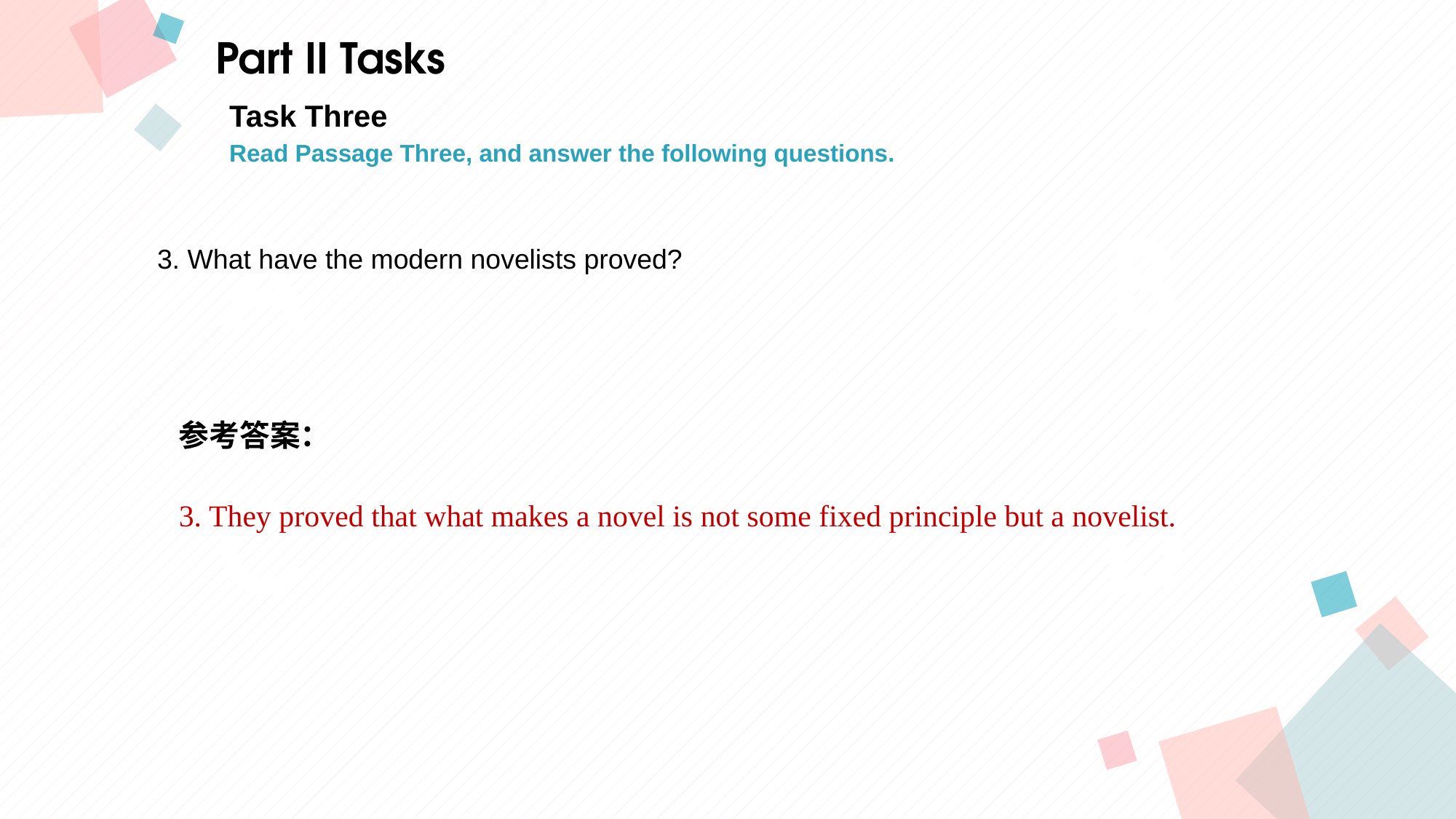

Part II Tasks
Task Three

Read Passage Three, and answer the following questions.
A
B
   3. What have the modern novelists proved?
参考答案：

3. They proved that what makes a novel is not some fixed principle but a novelist.
C
D